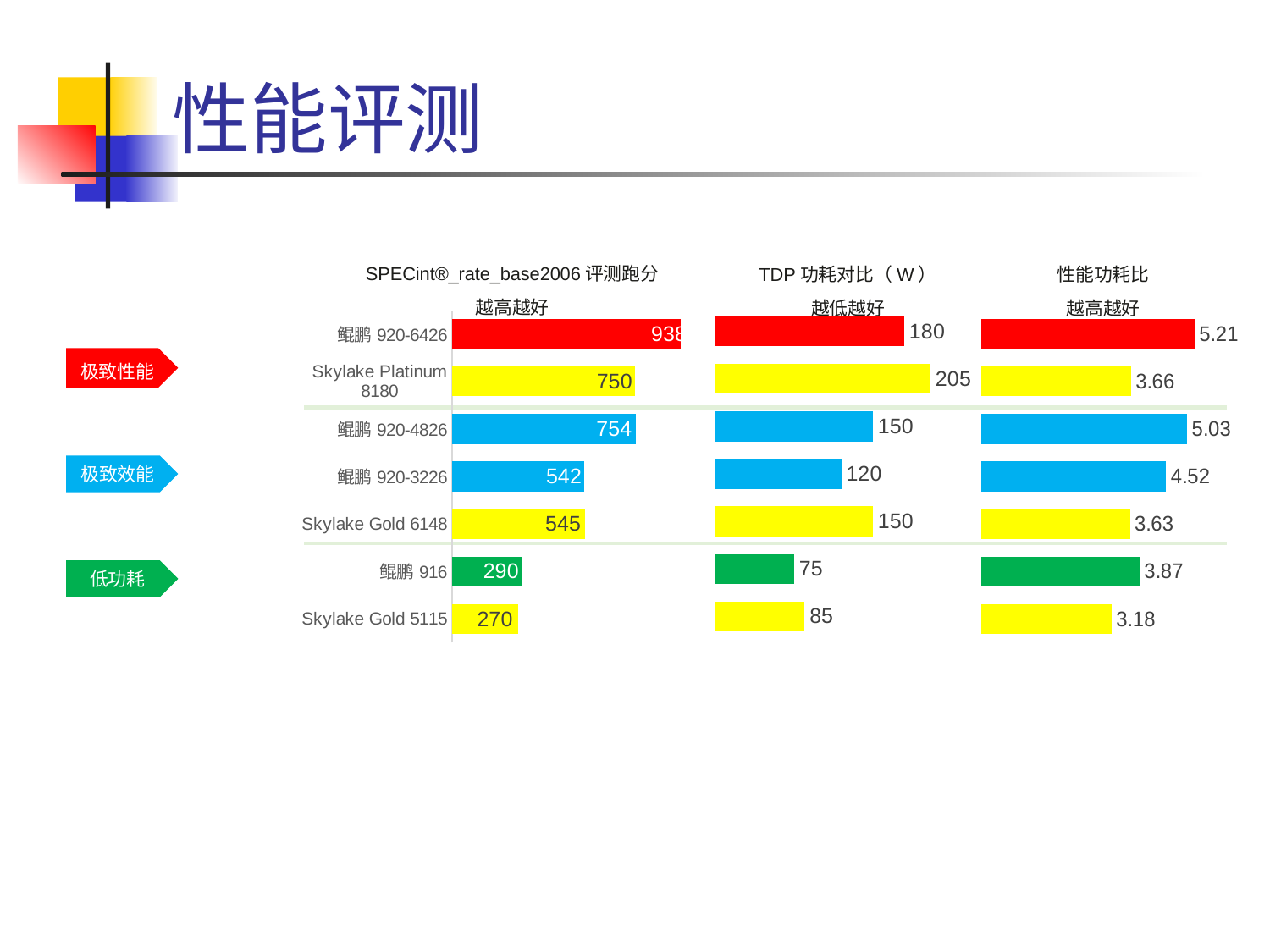

# 性能评测

SPECint®_rate_base2006评测跑分
越高越好
TDP功耗对比（W）
越低越好
性能功耗比
越高越好

### Chart

| Category |
|---|

### Chart

| Category |  |
|---|---|
| Skylake Gold 5115 | 85.0 |
| 鲲鹏916 | 75.0 |
| Skylake Gold 6148 | 150.0 |
| 鲲鹏920-3226 | 120.0 |
| 鲲鹏920-4826 | 150.0 |
| Skylake Platinum 8180 | 205.0 |
| 鲲鹏920-6426 | 180.0 |

### Chart

| Category |  |
|---|---|
| Skylake Gold 5115 | 270.4652307692308 |
| 鲲鹏916 | 290.0 |
| Skylake Gold 6148 | 545.0 |
| 鲲鹏920-3226 | 542.0 |
| 鲲鹏920-4826 | 754.0 |
| Skylake Platinum 8180 | 750.0 |
| 鲲鹏920-6426 | 938.0 |

### Chart

| Category |  |
|---|---|
| Skylake Gold 5115 | 3.181943891402715 |
| 鲲鹏916 | 3.8666666666666667 |
| Skylake Gold 6148 | 3.6333333333333333 |
| 鲲鹏920-3226 | 4.516666666666667 |
| 鲲鹏920-4826 | 5.026666666666666 |
| Skylake Platinum 8180 | 3.658536585365854 |
| 鲲鹏920-6426 | 5.211111111111111 |
极致性能
极致效能
低功耗